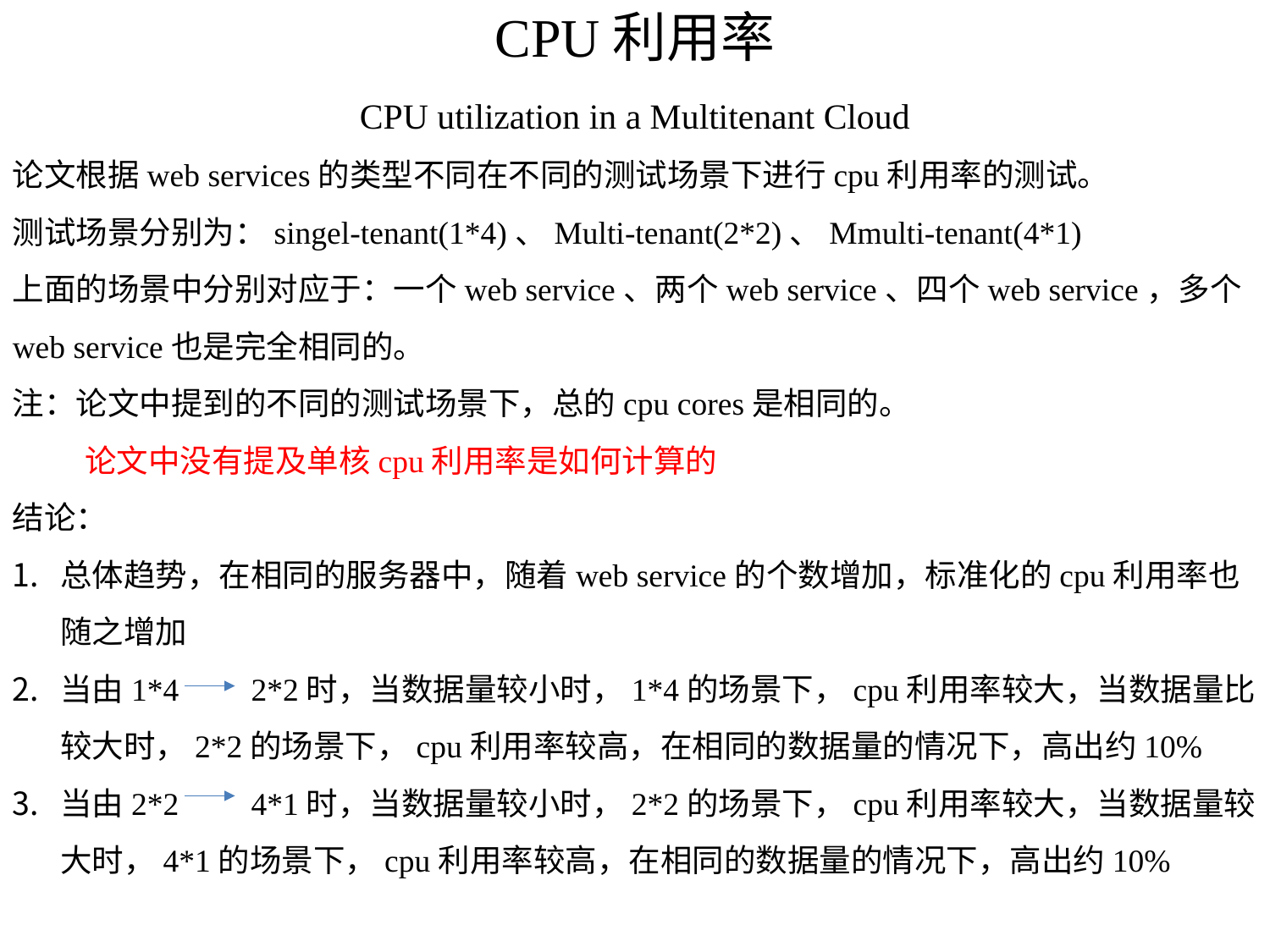

# CPU利用率
CPU utilization in a Multitenant Cloud
论文根据web services的类型不同在不同的测试场景下进行cpu利用率的测试。
测试场景分别为：singel-tenant(1*4)、Multi-tenant(2*2)、Mmulti-tenant(4*1)
上面的场景中分别对应于：一个web service、两个web service、四个web service，多个web service也是完全相同的。
注：论文中提到的不同的测试场景下，总的cpu cores是相同的。
         论文中没有提及单核cpu利用率是如何计算的
结论：
总体趋势，在相同的服务器中，随着web service的个数增加，标准化的cpu利用率也随之增加
当由1*4         2*2时，当数据量较小时，1*4的场景下，cpu利用率较大，当数据量比较大时，2*2的场景下，cpu利用率较高，在相同的数据量的情况下，高出约10%
当由2*2         4*1时，当数据量较小时，2*2的场景下，cpu利用率较大，当数据量较大时，4*1的场景下，cpu利用率较高，在相同的数据量的情况下，高出约10%